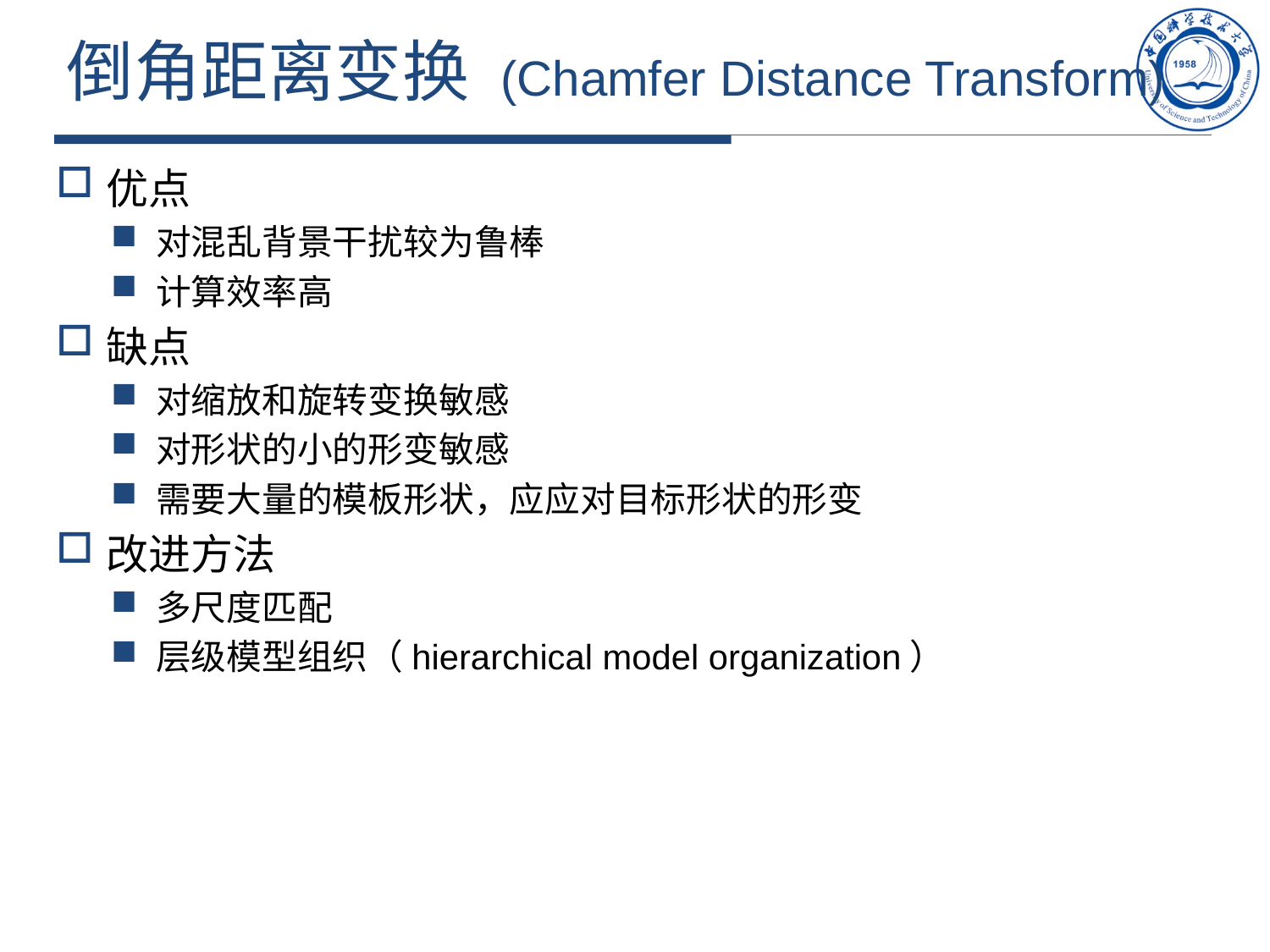

# 倒角距离变换 (Chamfer Distance Transform)
优点
对混乱背景干扰较为鲁棒
计算效率高
缺点
对缩放和旋转变换敏感
对形状的小的形变敏感
需要大量的模板形状，应应对目标形状的形变
改进方法
多尺度匹配
层级模型组织（hierarchical model organization）